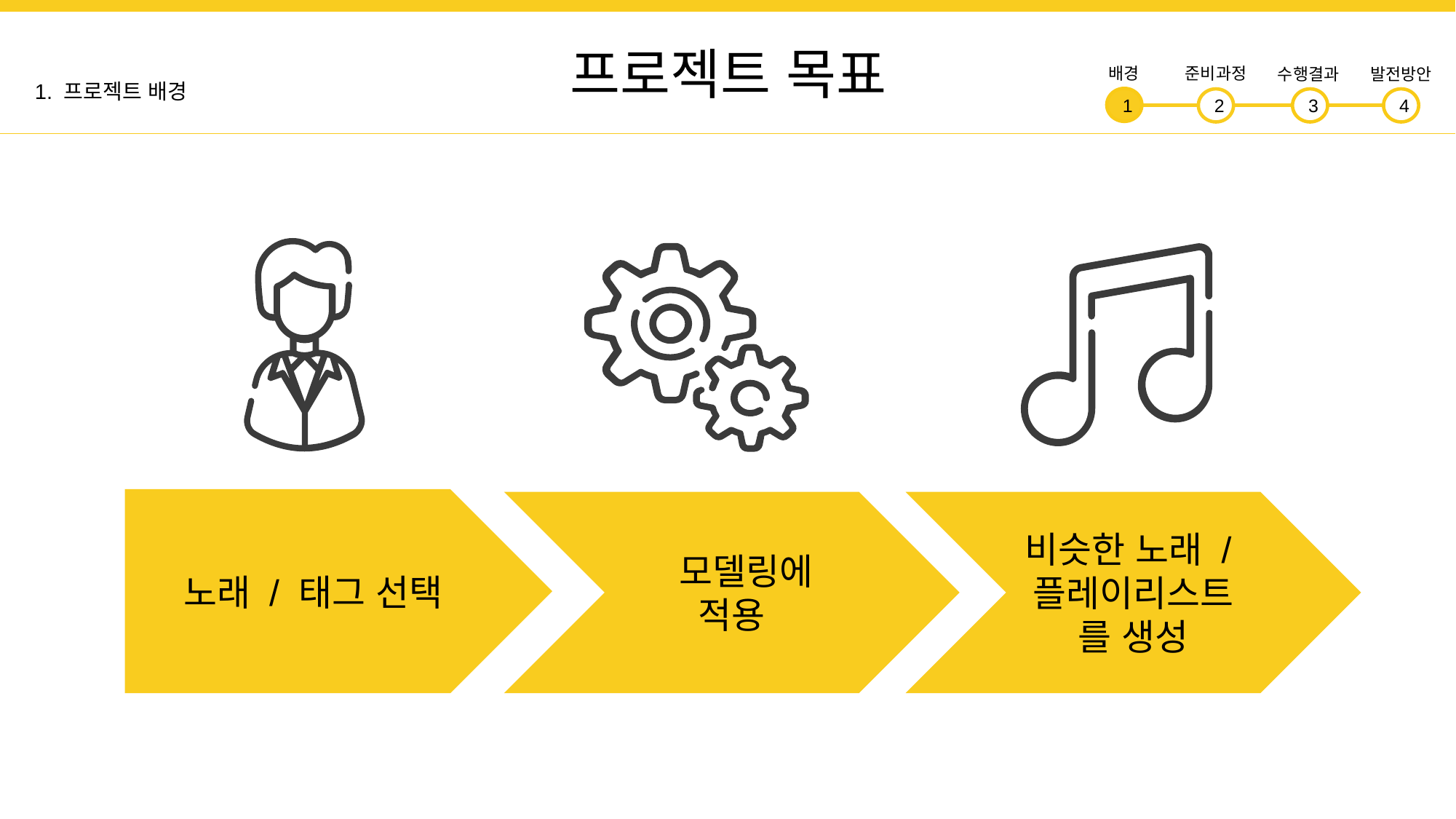

프로젝트 목표
배경
준비과정
수행결과
발전방안
3
4
1
2
1. 프로젝트 배경

노래 / 태그 선택
  모델링에 적용
비슷한 노래 /
플레이리스트를 생성